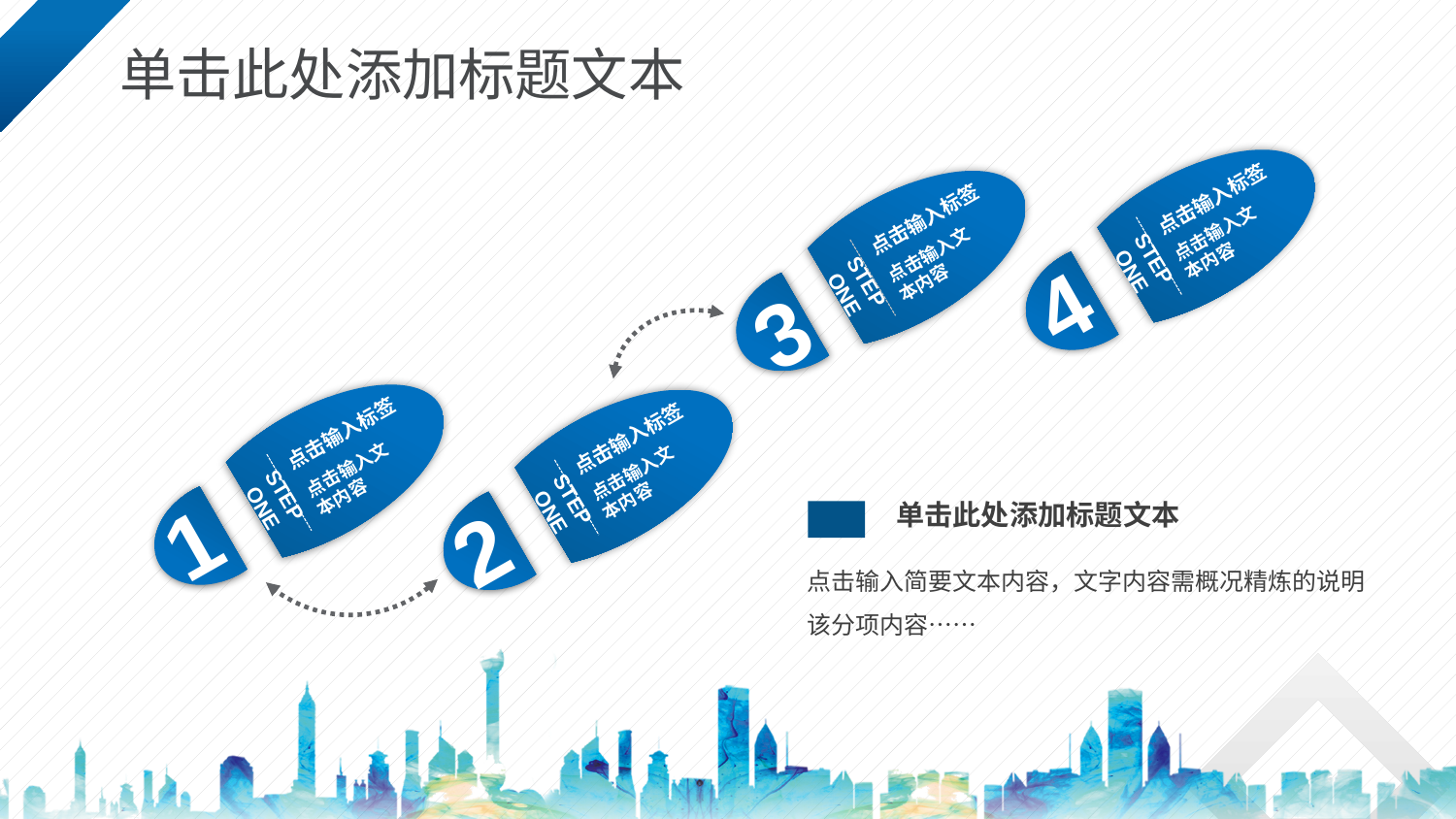

单击此处添加标题文本

点击输入标签
点击输入文本内容
STEP ONE
4

点击输入标签
点击输入文本内容
STEP ONE
3

点击输入标签
点击输入文本内容
STEP ONE
1

点击输入标签
点击输入文本内容
STEP ONE
2
单击此处添加标题文本

点击输入简要文本内容，文字内容需概况精炼的说明该分项内容……